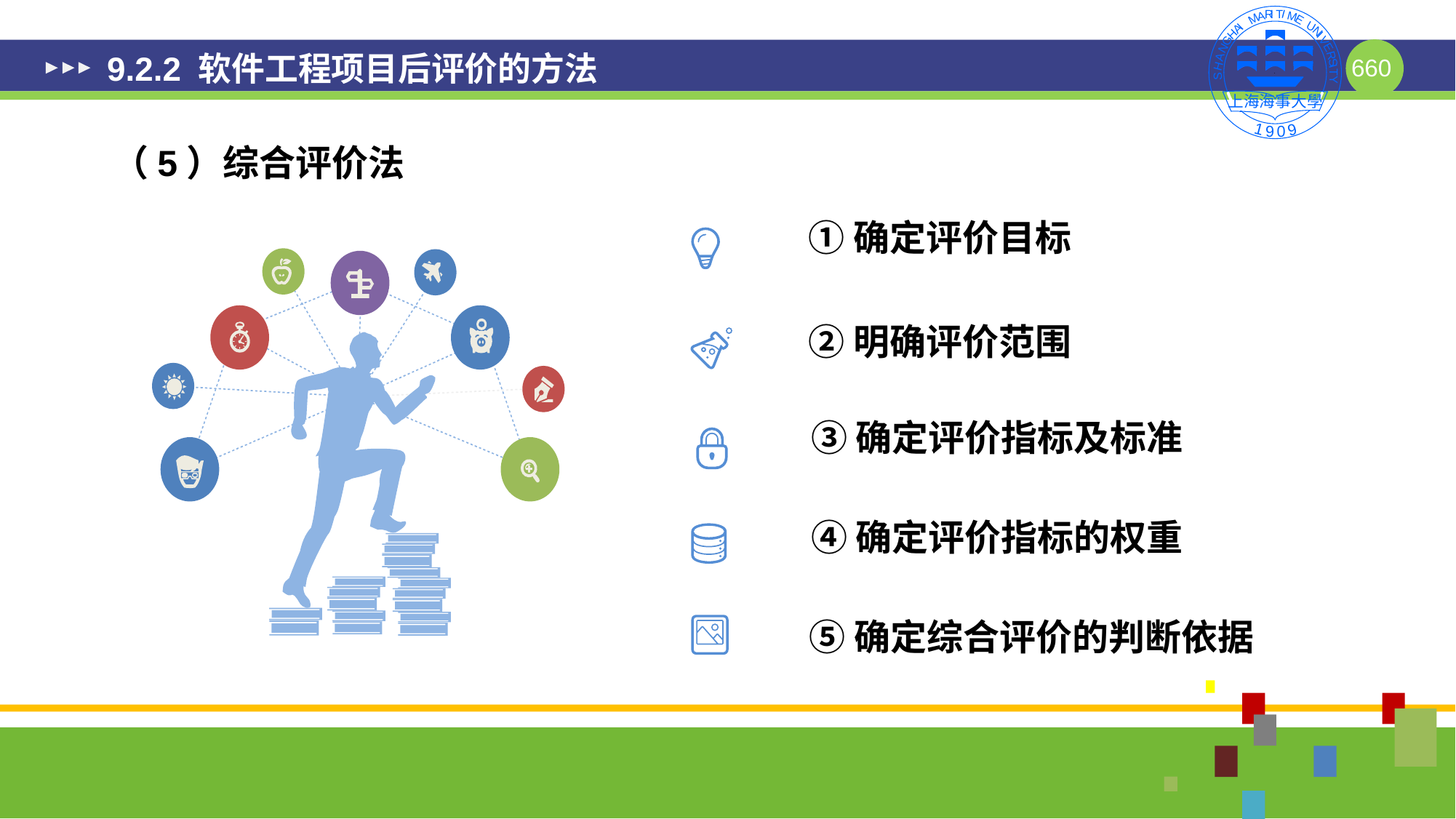

# 9.2.2 软件工程项目后评价的方法
（5）综合评价法
①确定评价目标

②明确评价范围

③确定评价指标及标准

④确定评价指标的权重

⑤确定综合评价的判断依据

660